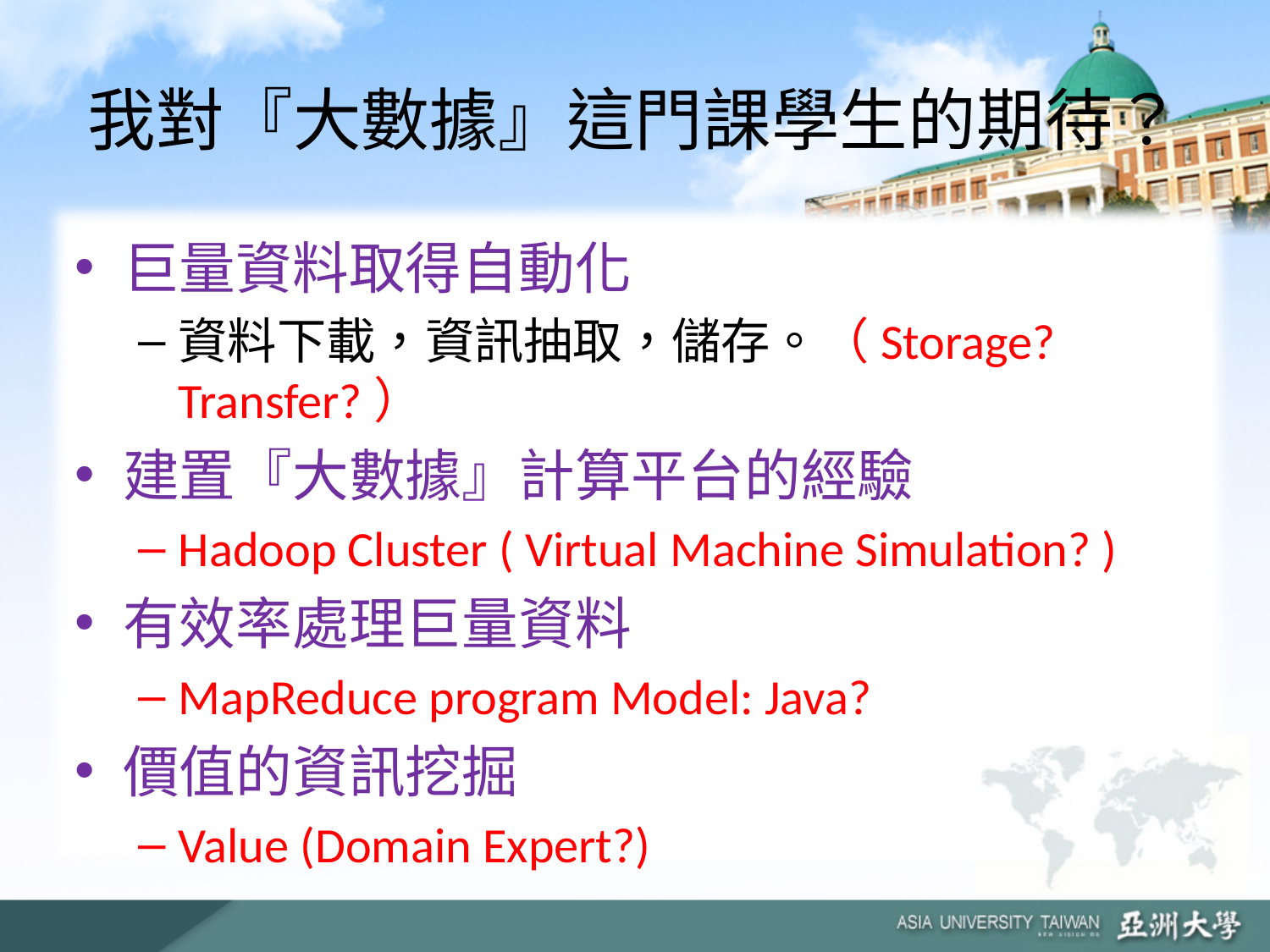

# 我對『大數據』這門課學生的期待？
巨量資料取得自動化
資料下載，資訊抽取，儲存。（Storage? Transfer?）
建置『大數據』計算平台的經驗
Hadoop Cluster ( Virtual Machine Simulation? )
有效率處理巨量資料
MapReduce program Model: Java?
價值的資訊挖掘
Value (Domain Expert?)